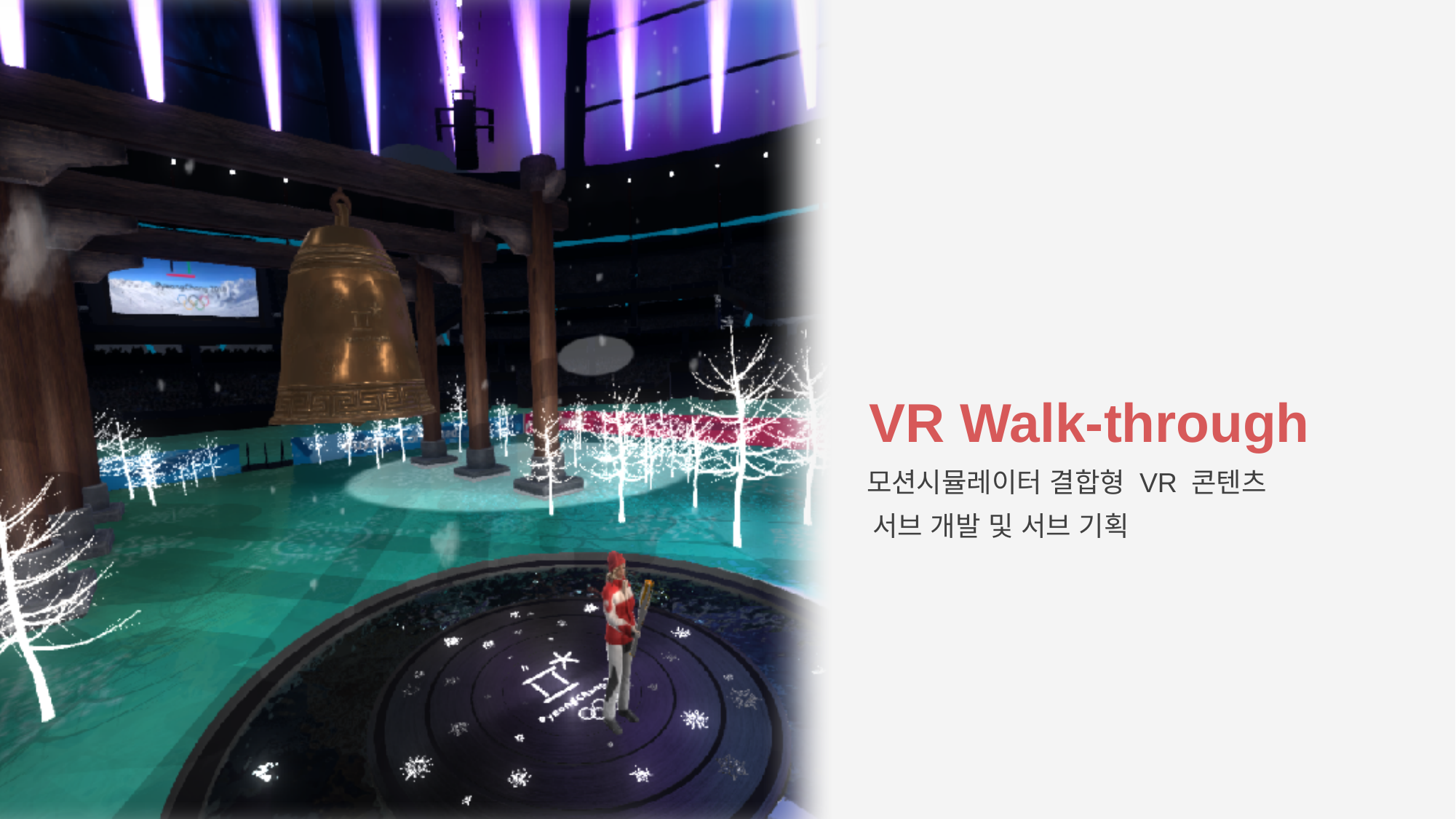

VR Walk-through
모션시뮬레이터 결합형 VR 콘텐츠
서브 개발 및 서브 기획